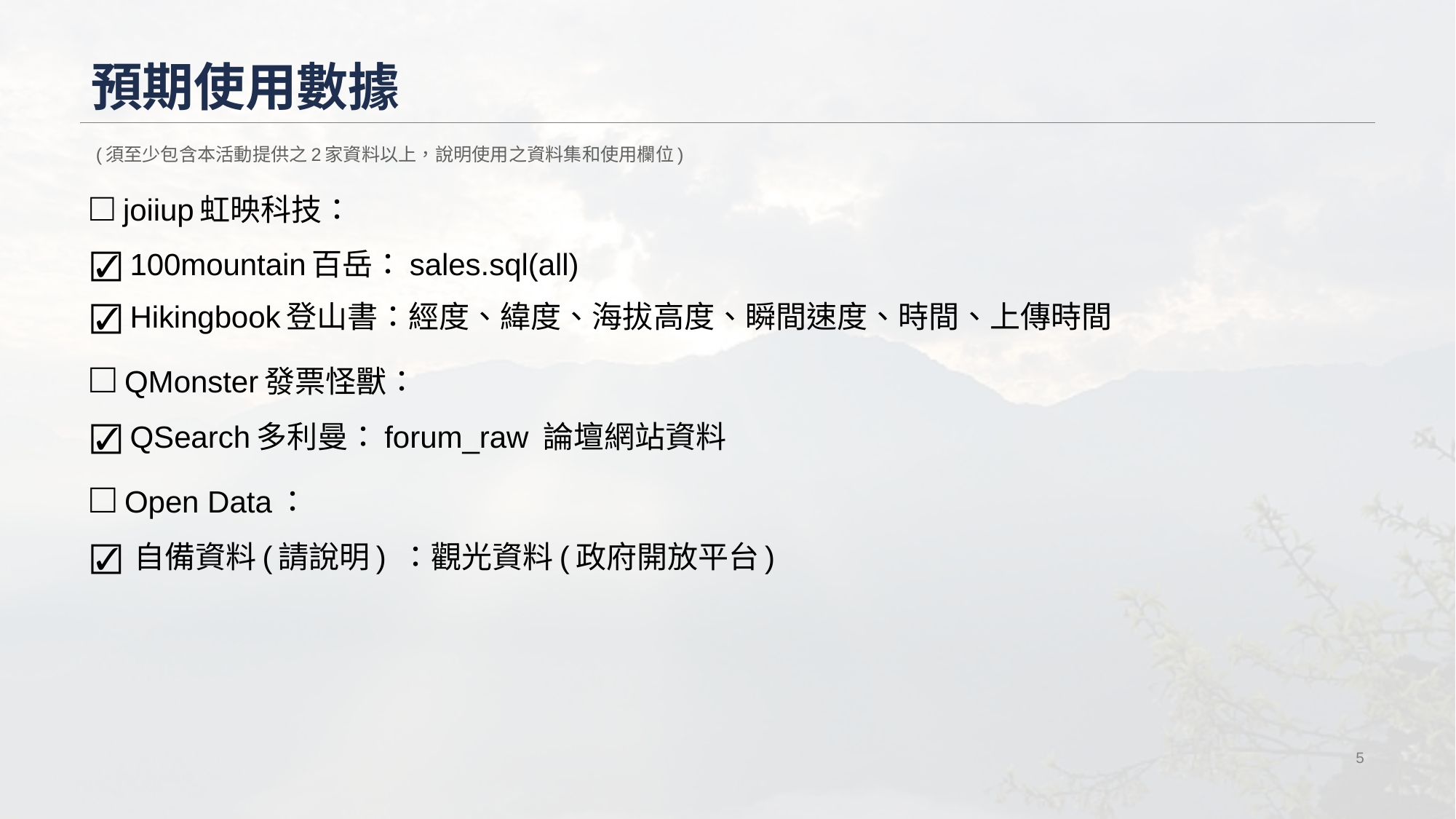

# 預期使用數據
 (須至少包含本活動提供之2家資料以上，說明使用之資料集和使用欄位)
□ joiiup虹映科技：
☑ 100mountain百岳：sales.sql(all)
☑ Hikingbook登山書：經度、緯度、海拔高度、瞬間速度、時間、上傳時間
□ QMonster發票怪獸：
☑ QSearch多利曼：forum_raw 論壇網站資料
□ Open Data：
☑ 自備資料(請說明) ：觀光資料(政府開放平台)

5